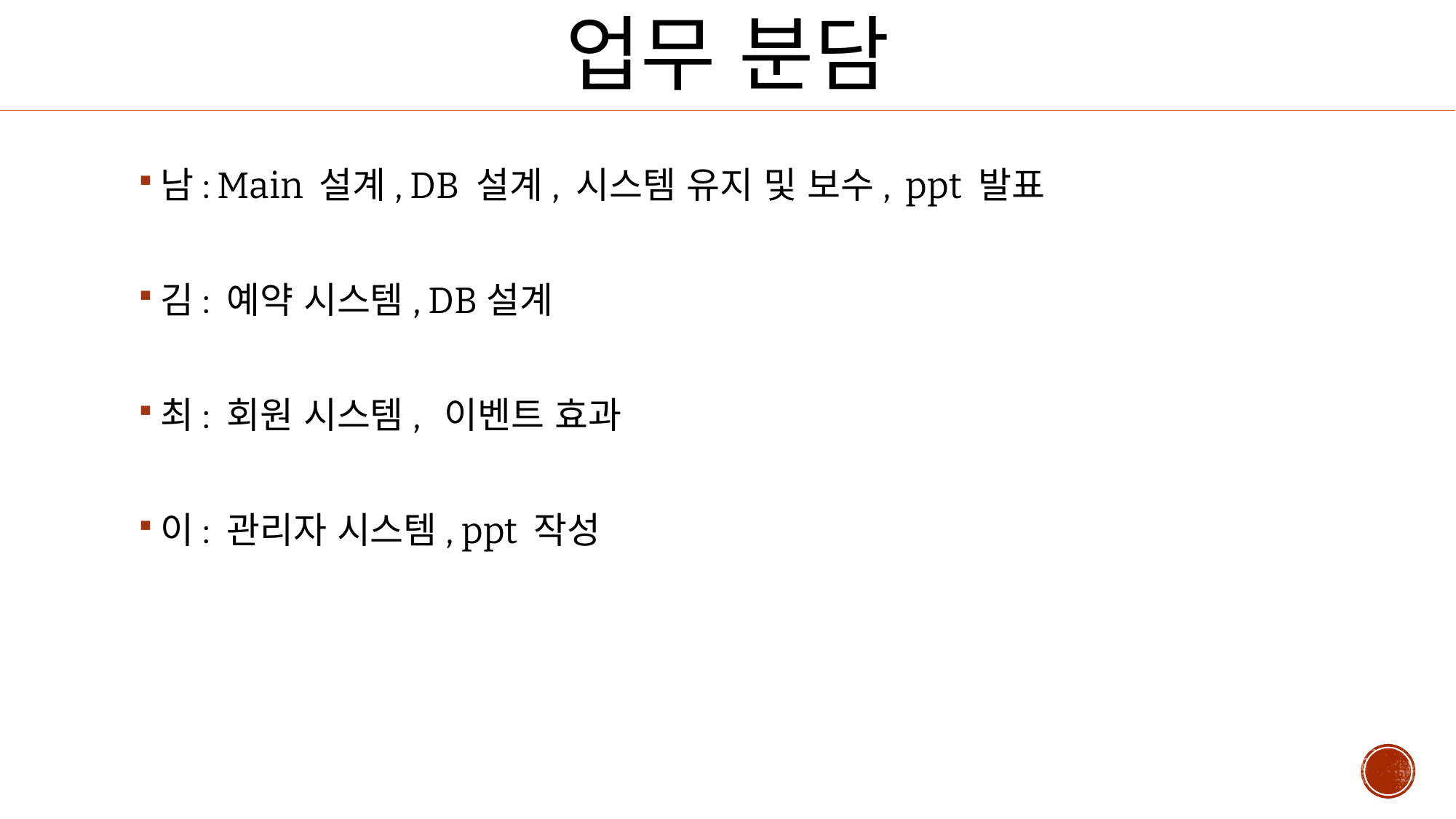

# 업무 분담
남: Main 설계, DB 설계, 시스템 유지 및 보수,  ppt 발표

김: 예약 시스템, DB설계

최: 회원 시스템,  이벤트 효과

이: 관리자 시스템, ppt 작성